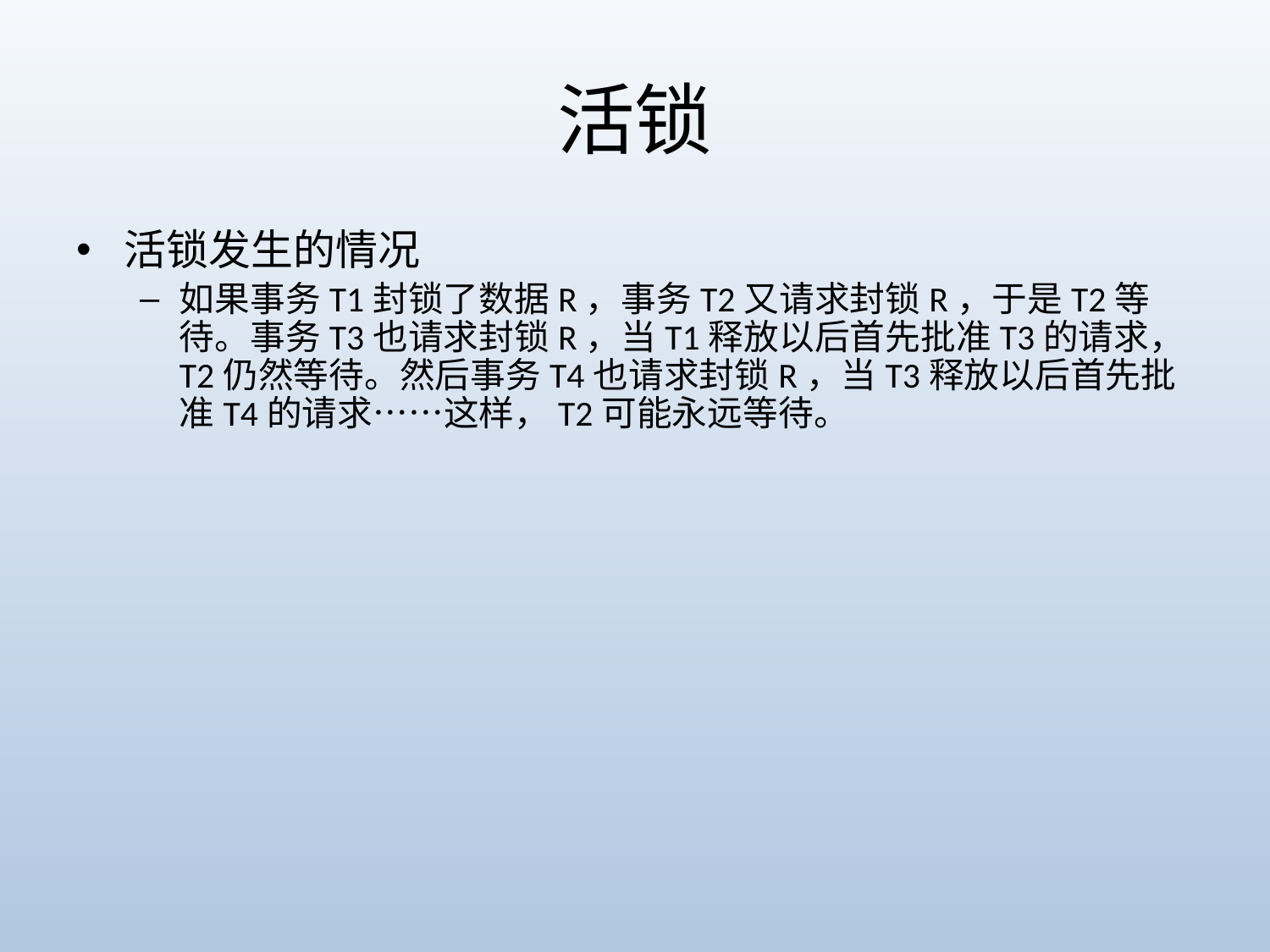

# 活锁
活锁发生的情况
如果事务T1封锁了数据R，事务T2又请求封锁R，于是T2等待。事务T3也请求封锁R，当T1释放以后首先批准T3的请求，T2仍然等待。然后事务T4也请求封锁R，当T3释放以后首先批准T4的请求……这样，T2可能永远等待。